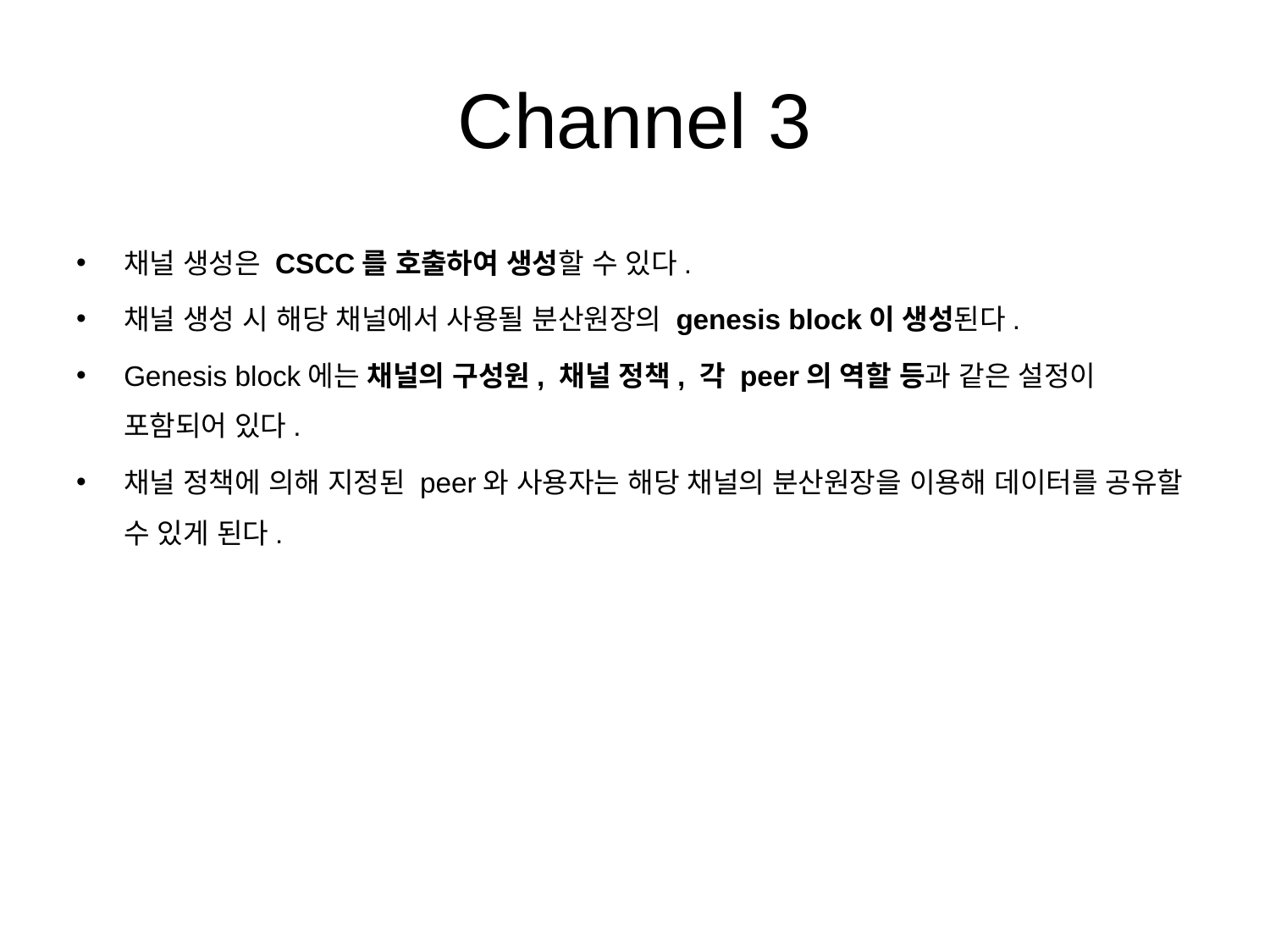

# Channel 3
채널 생성은 CSCC를 호출하여 생성할 수 있다.
채널 생성 시 해당 채널에서 사용될 분산원장의 genesis block이 생성된다.
Genesis block에는 채널의 구성원, 채널 정책, 각 peer의 역할 등과 같은 설정이 포함되어 있다.
채널 정책에 의해 지정된 peer와 사용자는 해당 채널의 분산원장을 이용해 데이터를 공유할 수 있게 된다.